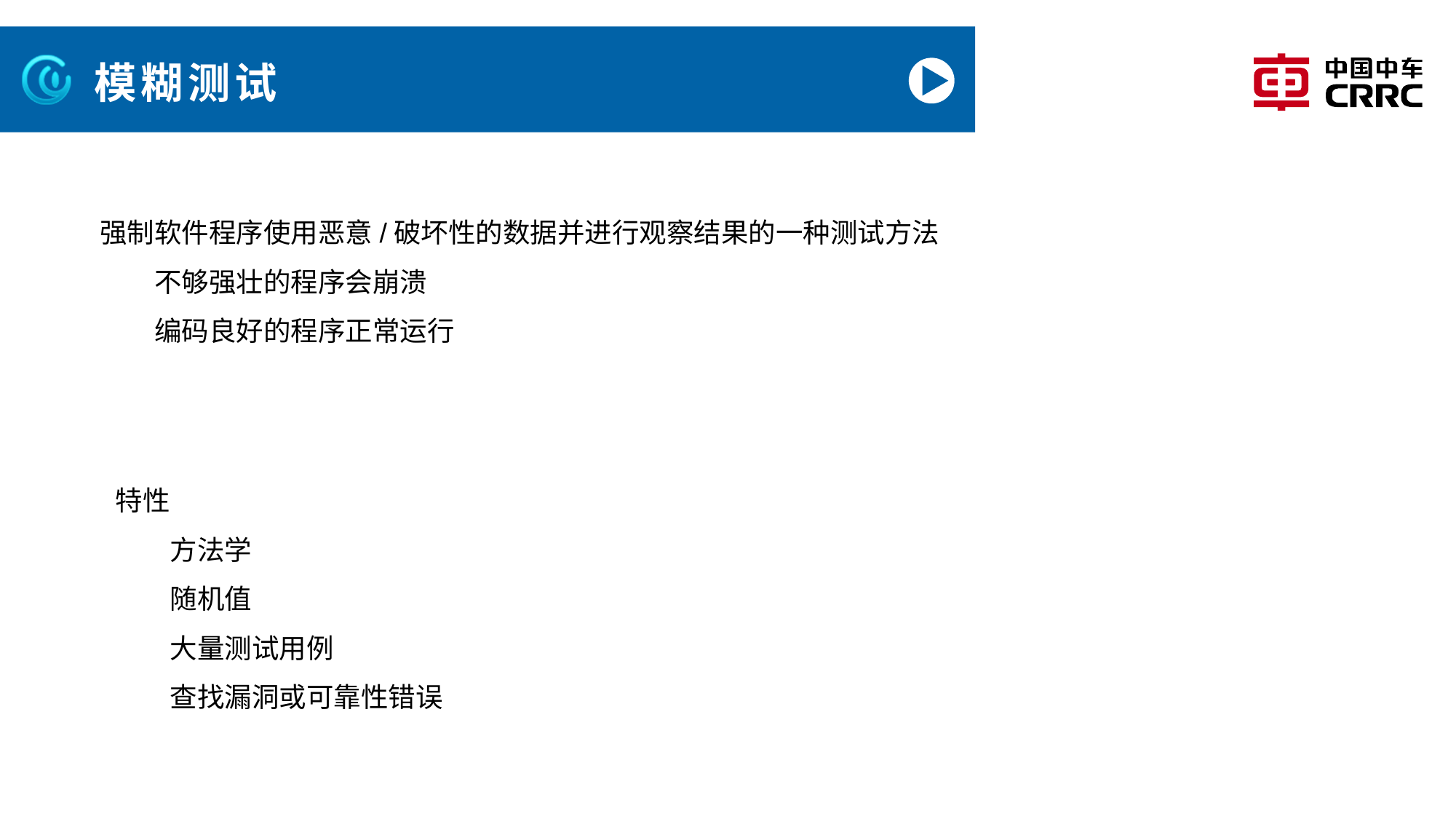

# 模糊测试
强制软件程序使用恶意/破坏性的数据并进行观察结果的一种测试方法
不够强壮的程序会崩溃
编码良好的程序正常运行
特性
方法学
随机值
大量测试用例
查找漏洞或可靠性错误
88